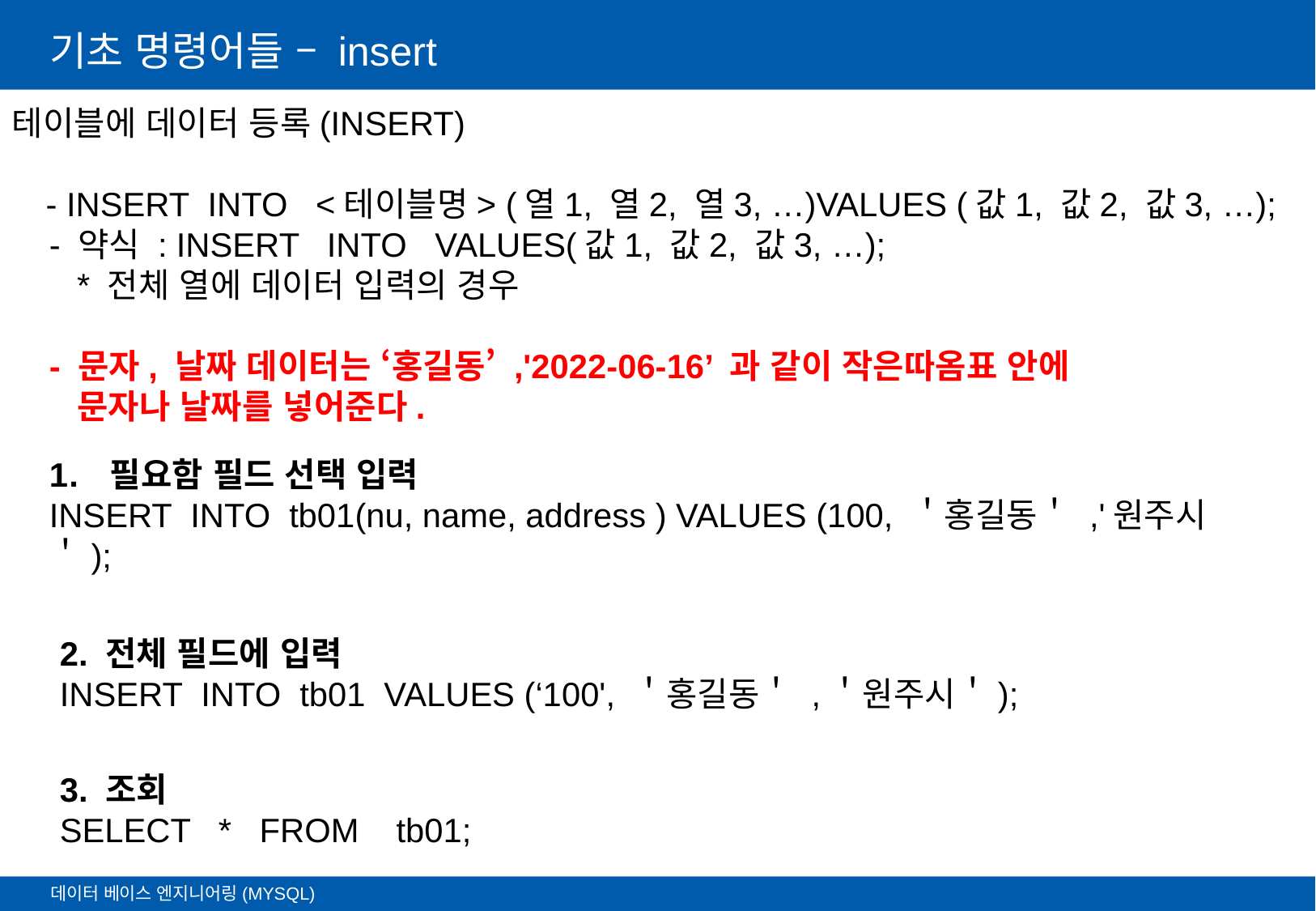

# 기초 명령어들 – insert
테이블에 데이터 등록(INSERT)

    - INSERT  INTO   <테이블명> (열1, 열2, 열3, …)VALUES (값1, 값2, 값3, …);
    - 약식 : INSERT   INTO   VALUES(값1, 값2, 값3, …);
       * 전체 열에 데이터 입력의 경우

    - 문자, 날짜 데이터는 ‘홍길동’ ,'2022-06-16’ 과 같이 작은따옴표 안에
      문자나 날짜를 넣어준다.
필요함 필드 선택 입력
INSERT  INTO  tb01(nu, name, address ) VALUES (100, ＇홍길동＇ ,'원주시＇);
2. 전체 필드에 입력
INSERT  INTO  tb01  VALUES (‘100', ＇홍길동＇ ,＇원주시＇);
3. 조회
SELECT   *   FROM    tb01;